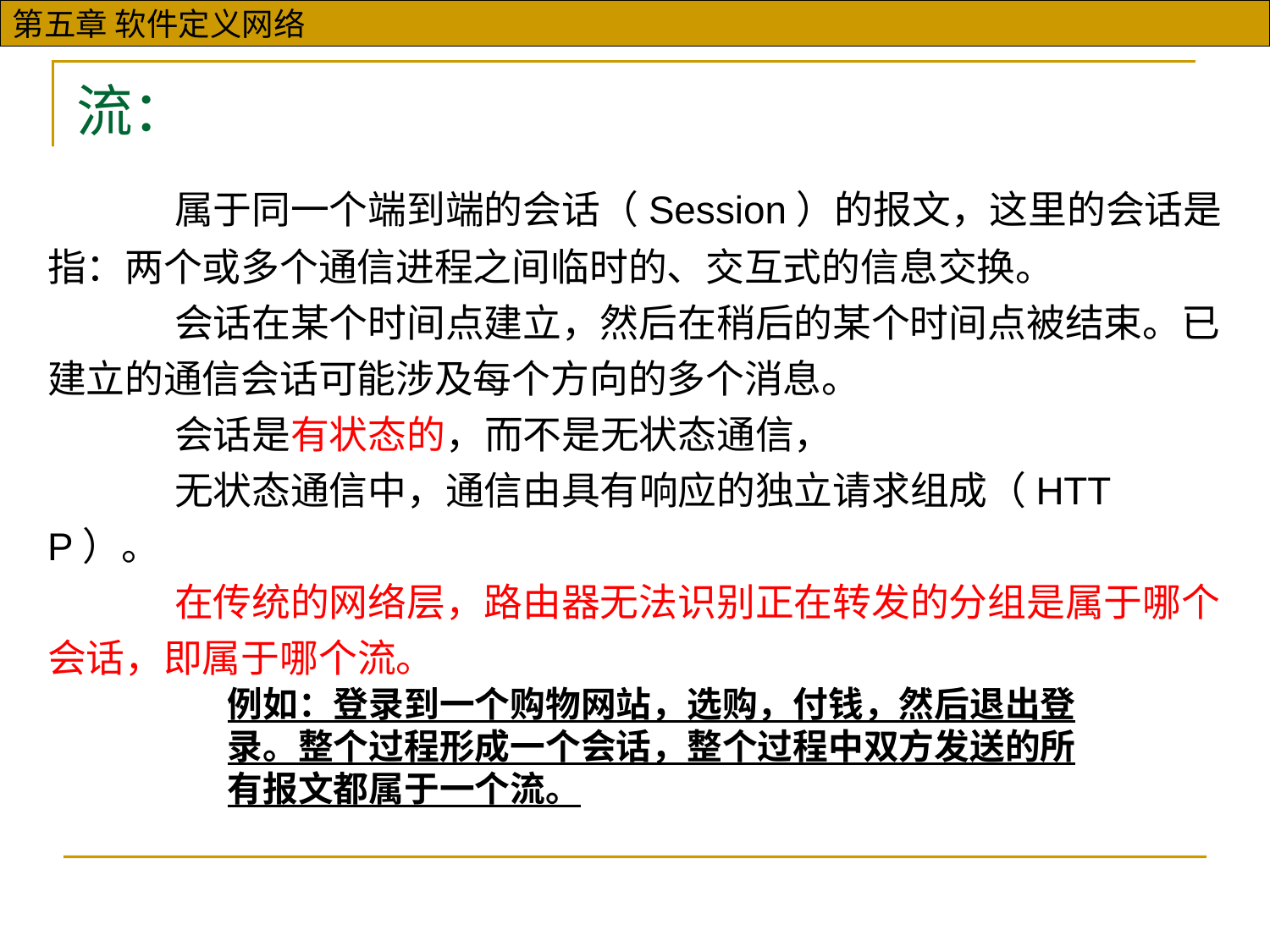

# 流：
	属于同一个端到端的会话（Session）的报文，这里的会话是指：两个或多个通信进程之间临时的、交互式的信息交换。
	会话在某个时间点建立，然后在稍后的某个时间点被结束。已建立的通信会话可能涉及每个方向的多个消息。
	会话是有状态的，而不是无状态通信，
	无状态通信中，通信由具有响应的独立请求组成（HTTP）。
	在传统的网络层，路由器无法识别正在转发的分组是属于哪个会话，即属于哪个流。
例如：登录到一个购物网站，选购，付钱，然后退出登录。整个过程形成一个会话，整个过程中双方发送的所有报文都属于一个流。